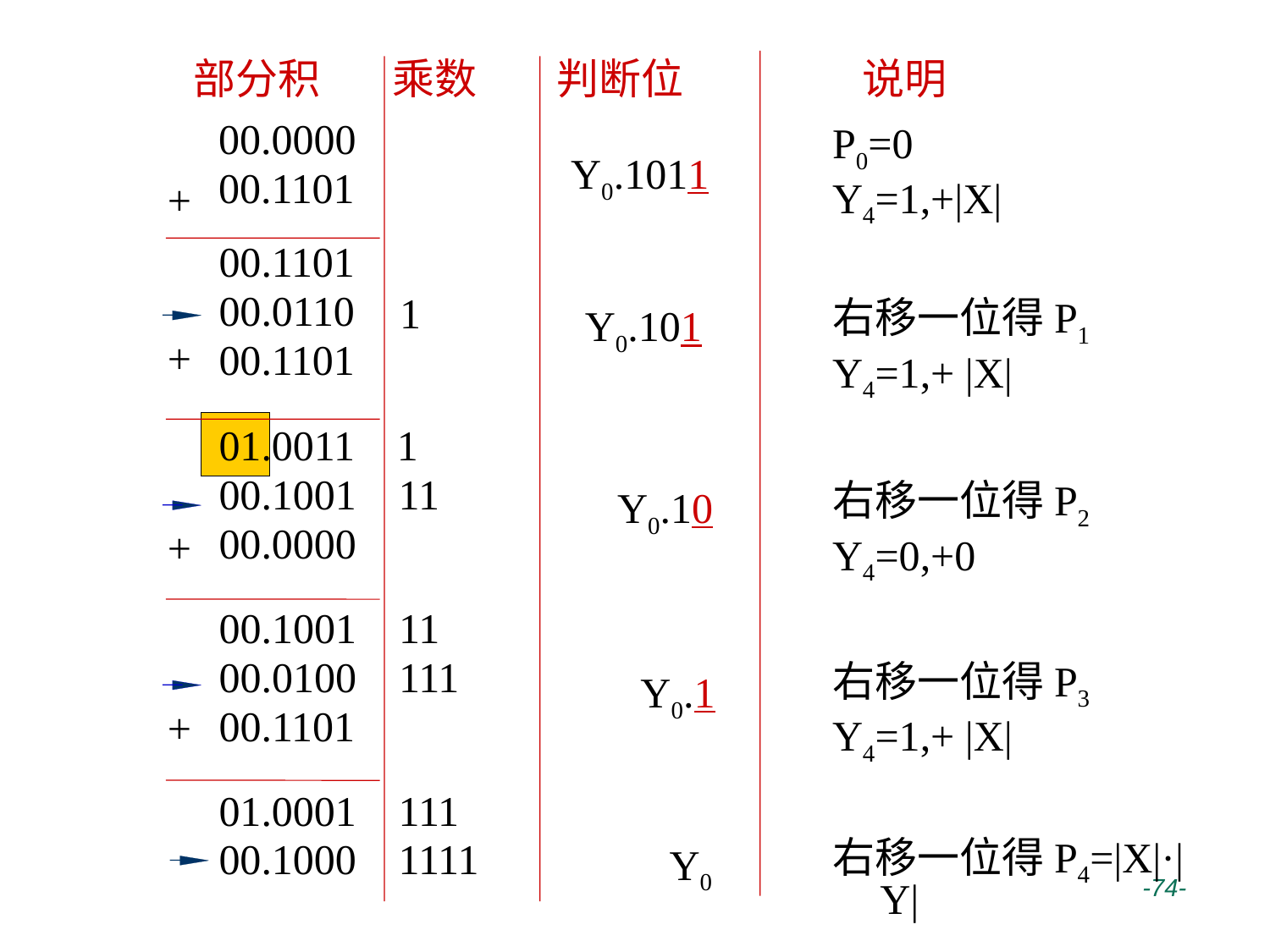

部分积
乘数
判断位
说明
00.0000
00.1101
+
P0=0
Y4=1,+|X|

Y0.1011

00.1101
00.0110
00.1101
1
右移一位得P1
Y4=1,+ |X|
Y0.101

+

01.0011    1
00.1001    11
00.0000

右移一位得P2
Y4=0,+0

Y0.10

+

00.1001    11
00.0100    111
00.1101
右移一位得P3
Y4=1,+ |X|

Y0.1

+

01.0001    111
00.1000    1111
右移一位得P4=|X|·|Y|
Y0

 -74-